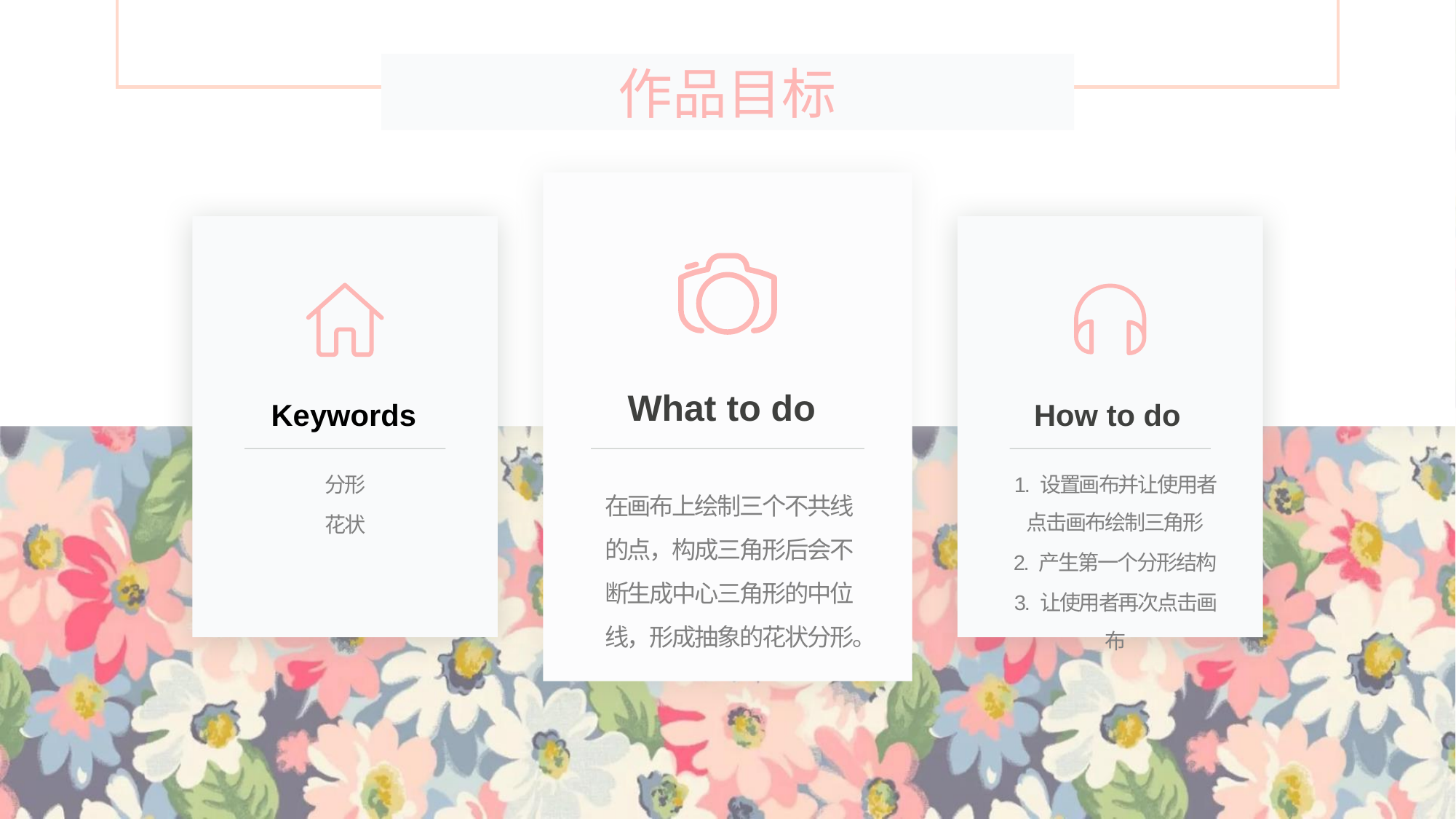

作品目标

What to do
Keywords
How to do
分形
花状
1. 设置画布并让使用者点击画布绘制三角形
2. 产生第一个分形结构
3. 让使用者再次点击画布
在画布上绘制三个不共线的点，构成三角形后会不断生成中心三角形的中位线，形成抽象的花状分形。